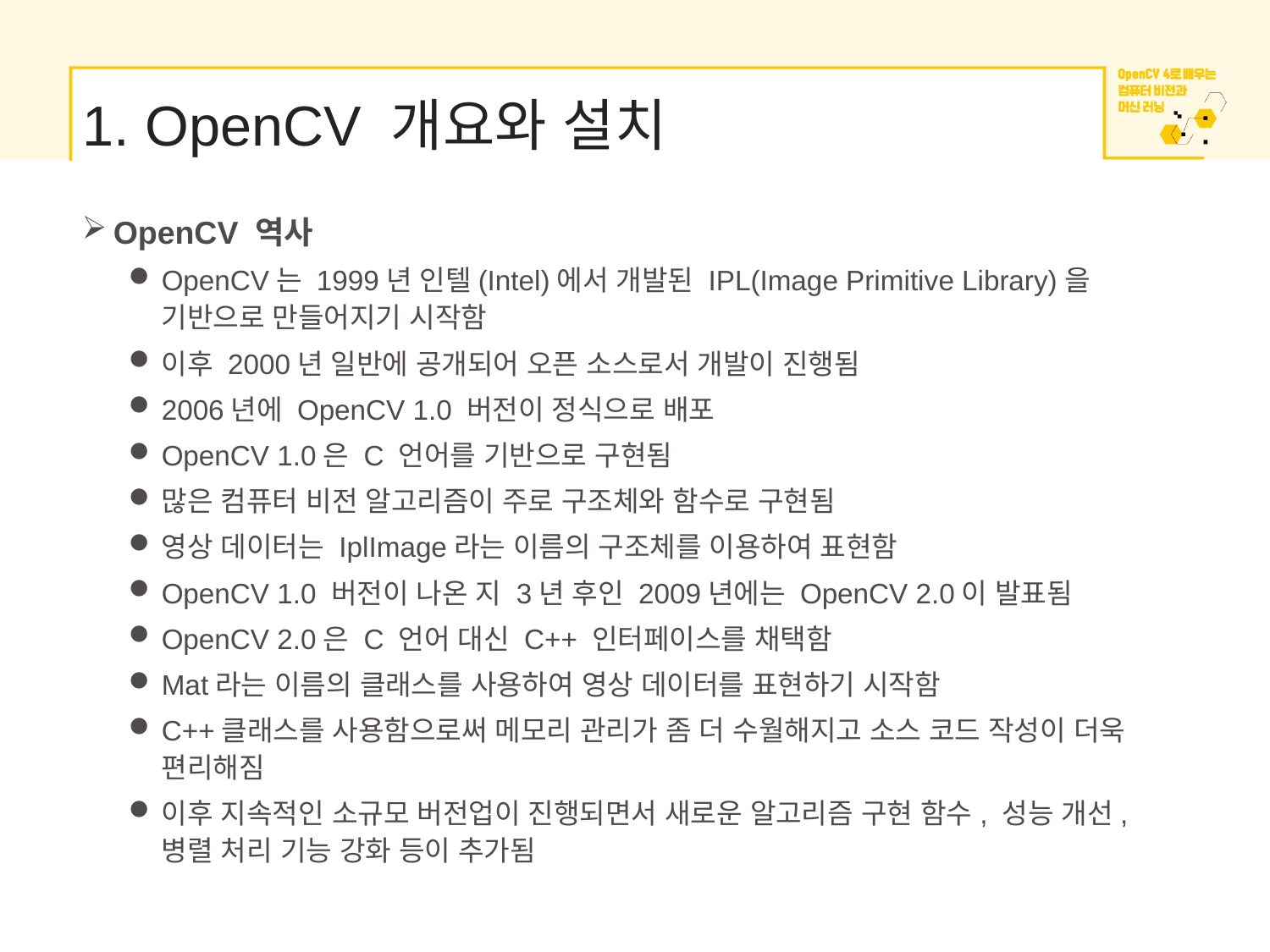

# 1. OpenCV 개요와 설치
OpenCV 역사
OpenCV는 1999년 인텔(Intel)에서 개발된 IPL(Image Primitive Library)을 기반으로 만들어지기 시작함
이후 2000년 일반에 공개되어 오픈 소스로서 개발이 진행됨
2006년에 OpenCV 1.0 버전이 정식으로 배포
OpenCV 1.0은 C 언어를 기반으로 구현됨
많은 컴퓨터 비전 알고리즘이 주로 구조체와 함수로 구현됨
영상 데이터는 IplImage라는 이름의 구조체를 이용하여 표현함
OpenCV 1.0 버전이 나온 지 3년 후인 2009년에는 OpenCV 2.0이 발표됨
OpenCV 2.0은 C 언어 대신 C++ 인터페이스를 채택함
Mat라는 이름의 클래스를 사용하여 영상 데이터를 표현하기 시작함
C++클래스를 사용함으로써 메모리 관리가 좀 더 수월해지고 소스 코드 작성이 더욱 편리해짐
이후 지속적인 소규모 버전업이 진행되면서 새로운 알고리즘 구현 함수, 성능 개선, 병렬 처리 기능 강화 등이 추가됨